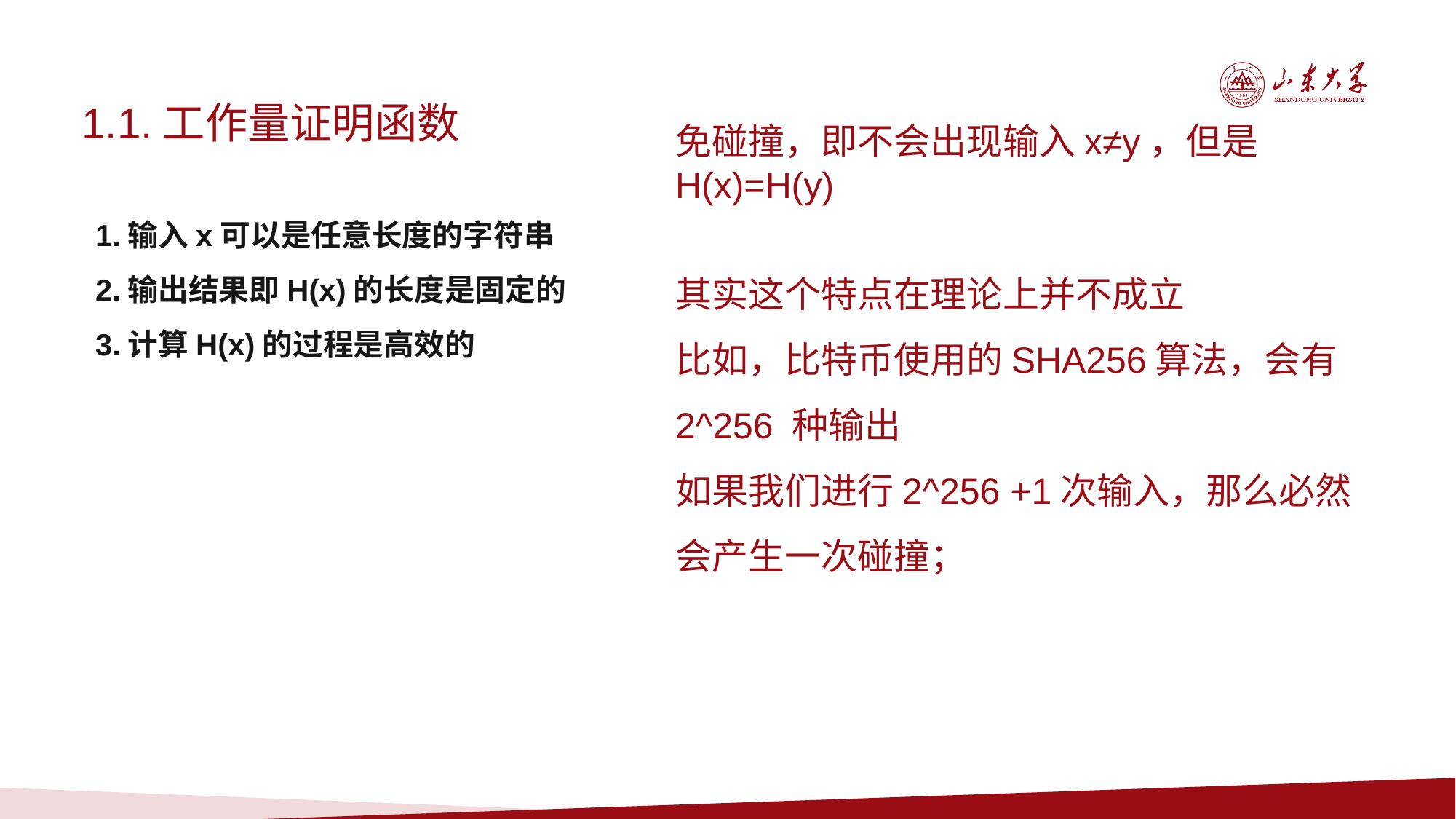

1.1.工作量证明函数

免碰撞，即不会出现输入x≠y，但是H(x)=H(y)
其实这个特点在理论上并不成立
比如，比特币使用的SHA256算法，会有2^256 种输出
如果我们进行2^256 +1次输入，那么必然会产生一次碰撞；
1.输入x可以是任意长度的字符串
2.输出结果即H(x)的长度是固定的
3.计算H(x)的过程是高效的